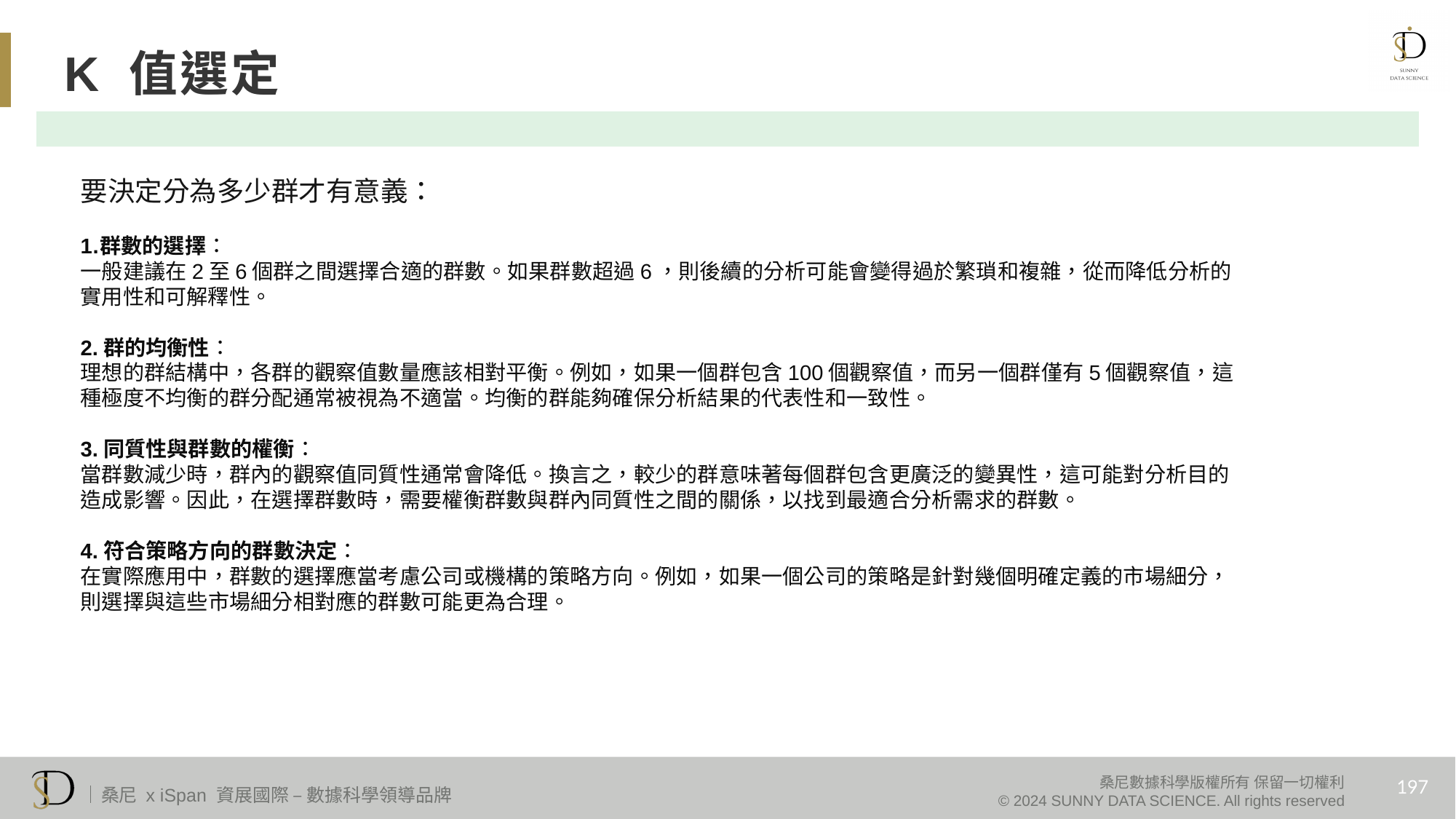

K 值選定

要決定分為多少群才有意義：

群數的選擇：
一般建議在2至6個群之間選擇合適的群數。如果群數超過6，則後續的分析可能會變得過於繁瑣和複雜，從而降低分析的實用性和可解釋性。

2.群的均衡性：
理想的群結構中，各群的觀察值數量應該相對平衡。例如，如果一個群包含100個觀察值，而另一個群僅有5個觀察值，這種極度不均衡的群分配通常被視為不適當。均衡的群能夠確保分析結果的代表性和一致性。

3.同質性與群數的權衡：
當群數減少時，群內的觀察值同質性通常會降低。換言之，較少的群意味著每個群包含更廣泛的變異性，這可能對分析目的造成影響。因此，在選擇群數時，需要權衡群數與群內同質性之間的關係，以找到最適合分析需求的群數。

4.符合策略方向的群數決定：
在實際應用中，群數的選擇應當考慮公司或機構的策略方向。例如，如果一個公司的策略是針對幾個明確定義的市場細分，則選擇與這些市場細分相對應的群數可能更為合理。